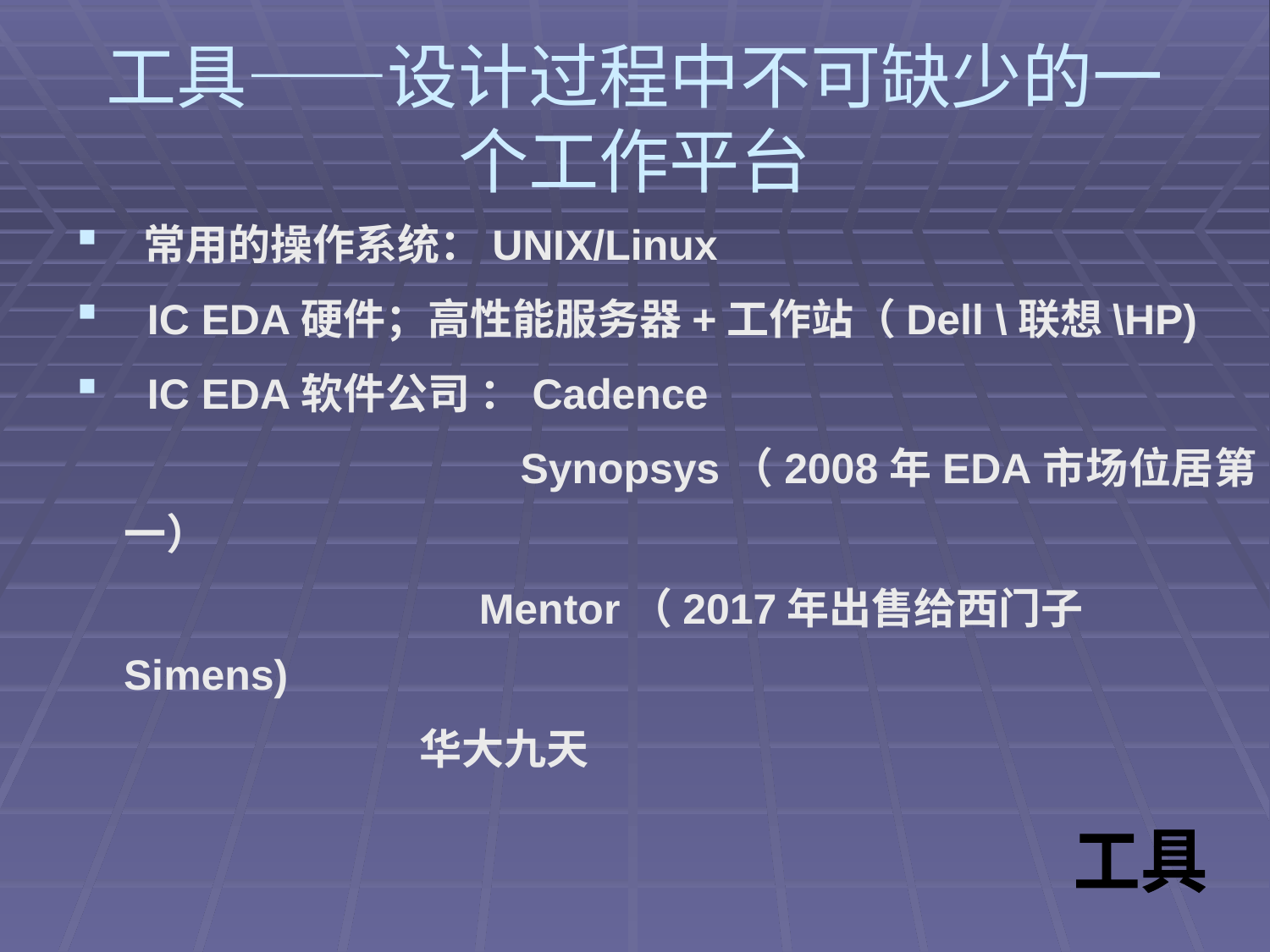

# 工具——设计过程中不可缺少的一个工作平台
 常用的操作系统：UNIX/Linux
  IC EDA硬件；高性能服务器+工作站（Dell \联想\HP)
  IC EDA软件公司 ：Cadence
                                   Synopsys（2008年EDA市场位居第一）
                                  Mentor（2017年出售给西门子 Simens)
                                   华大九天

工具